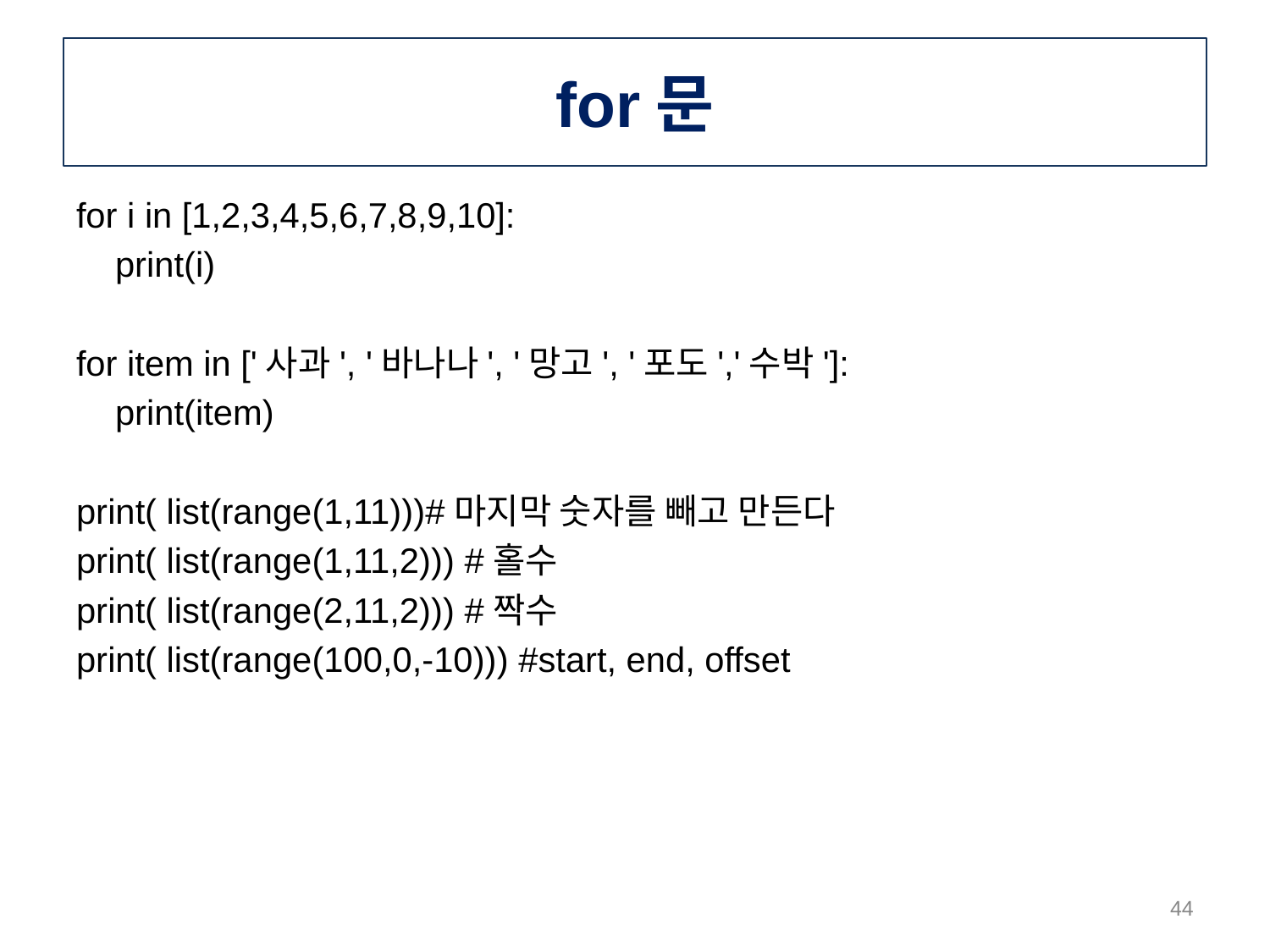

# for문
for i in [1,2,3,4,5,6,7,8,9,10]:
    print(i)

for item in ['사과', '바나나', '망고', '포도','수박']:
    print(item)

print( list(range(1,11)))#마지막 숫자를 빼고 만든다
print( list(range(1,11,2))) #홀수
print( list(range(2,11,2))) #짝수
print( list(range(100,0,-10))) #start, end, offset

44